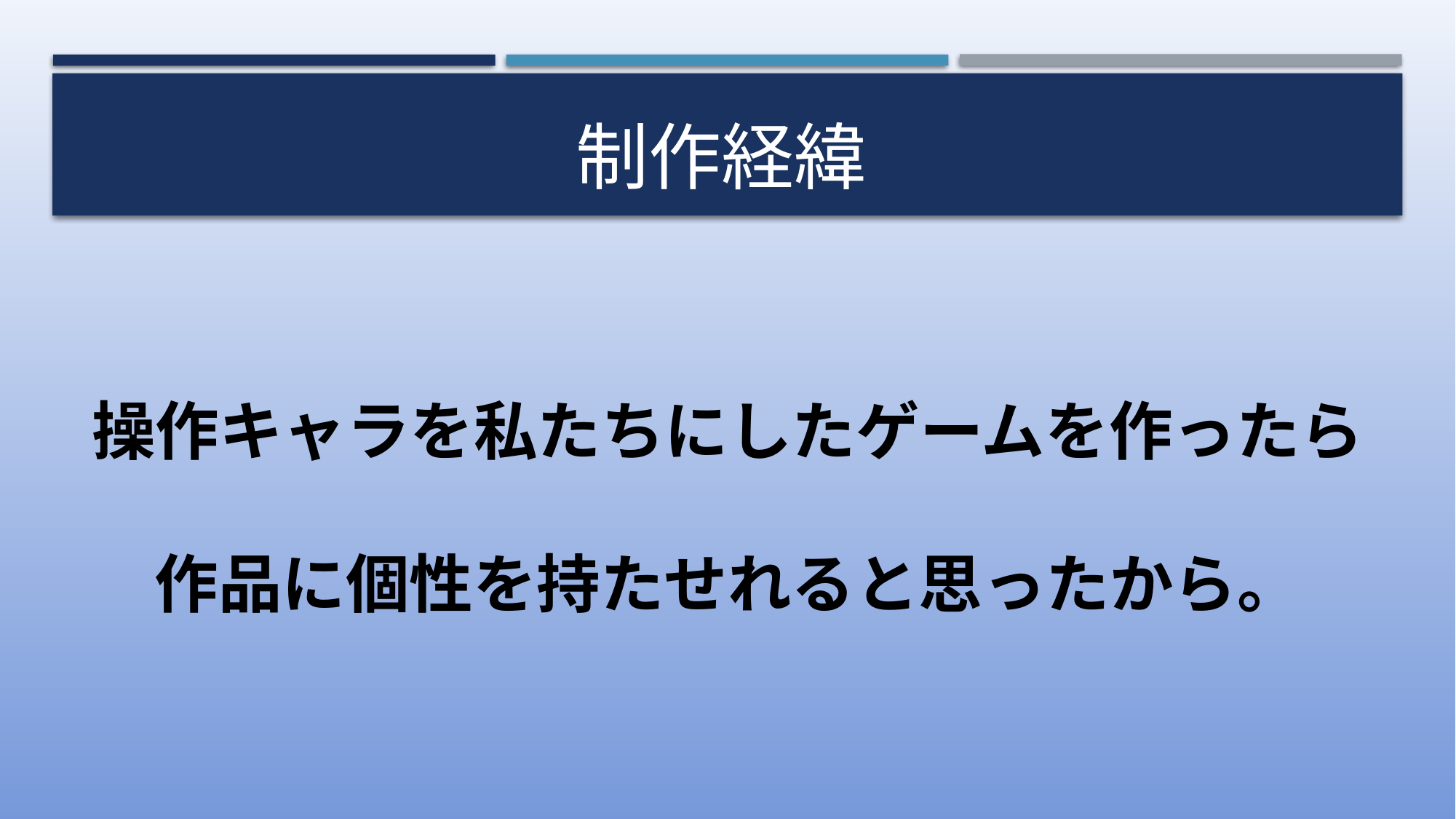

# 制作経緯
操作キャラを私たちにしたゲームを作ったら
作品に個性を持たせれると思ったから。